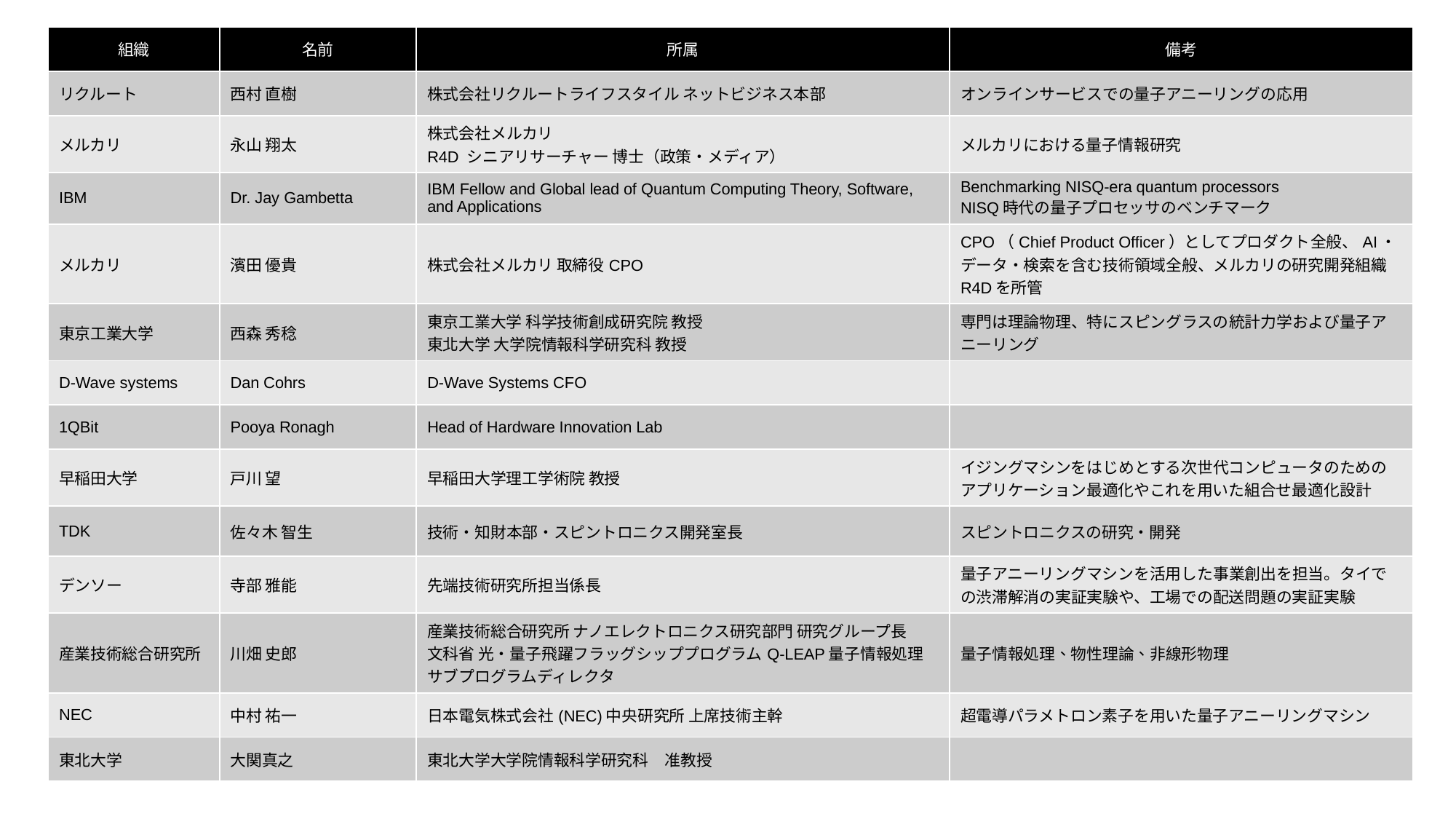

| 組織 | 名前 | 所属 | 備考 |
| --- | --- | --- | --- |
| リクルート | 西村 直樹 | 株式会社リクルートライフスタイル ネットビジネス本部 | オンラインサービスでの量子アニーリングの応用 |
| メルカリ | 永山 翔太 | 株式会社メルカリ R4D シニアリサーチャー 博士（政策・メディア） | メルカリにおける量子情報研究 |
| IBM | Dr. Jay Gambetta | IBM Fellow and Global lead of Quantum Computing Theory, Software, and Applications | Benchmarking NISQ-era quantum processors NISQ時代の量子プロセッサのベンチマーク |
| メルカリ | 濱田 優貴 | 株式会社メルカリ 取締役CPO | CPO（Chief Product Officer）としてプロダクト全般、AI・データ・検索を含む技術領域全般、メルカリの研究開発組織R4Dを所管 |
| 東京工業大学 | 西森 秀稔 | 東京工業大学 科学技術創成研究院 教授 東北大学 大学院情報科学研究科 教授 | 専門は理論物理、特にスピングラスの統計力学および量子アニーリング |
| D-Wave systems | Dan Cohrs | D-Wave Systems CFO |  |
| 1QBit | Pooya Ronagh | Head of Hardware Innovation Lab |  |
| 早稲田大学 | 戸川 望 | 早稲田大学理工学術院 教授 | イジングマシンをはじめとする次世代コンピュータのためのアプリケーション最適化やこれを用いた組合せ最適化設計 |
| TDK | 佐々木 智生 | 技術・知財本部・スピントロニクス開発室長 | スピントロニクスの研究・開発 |
| デンソー | 寺部 雅能 | 先端技術研究所担当係長 | 量子アニーリングマシンを活用した事業創出を担当。タイでの渋滞解消の実証実験や、工場での配送問題の実証実験 |
| 産業技術総合研究所 | 川畑 史郎 | 産業技術総合研究所 ナノエレクトロニクス研究部門 研究グループ長 文科省 光・量子飛躍フラッグシッププログラムQ-LEAP量子情報処理 サブプログラムディレクタ | 量子情報処理、物性理論、非線形物理 |
| NEC | 中村 祐一 | 日本電気株式会社(NEC)中央研究所 上席技術主幹 | 超電導パラメトロン素子を用いた量子アニーリングマシン |
| 東北大学 | 大関真之 | 東北大学大学院情報科学研究科　准教授 |  |